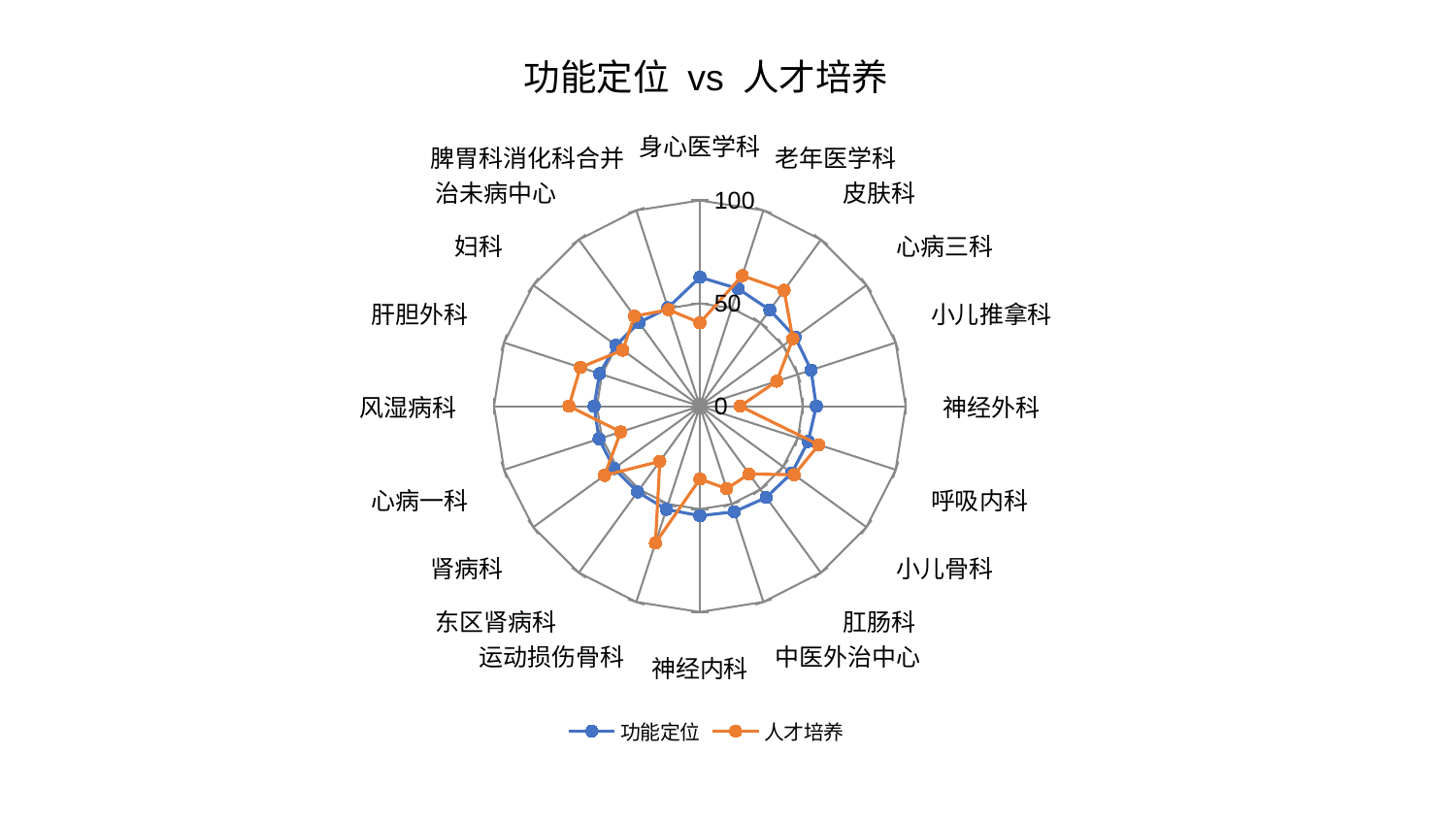

### Chart: 功能定位 vs 人才培养

| Category | 功能定位 | 人才培养 |
|---|---|---|
| 身心医学科 | 62.651969930880355 | 40.534372784472644 |
| 老年医学科 | 60.05907478876938 | 66.66478940006469 |
| 皮肤科 | 57.80427016089645 | 69.58284561419968 |
| 心病三科 | 57.19417112395356 | 55.83978027456877 |
| 小儿推拿科 | 56.812692372091 | 39.31179109940776 |
| 神经外科 | 56.560295226599244 | 19.583305094561783 |
| 呼吸内科 | 55.3535738374167 | 60.74275378817432 |
| 小儿骨科 | 55.203399511167724 | 56.67128695613695 |
| 肛肠科 | 54.847352808612634 | 40.72795348596242 |
| 中医外治中心 | 53.974262819533685 | 42.16596044881198 |
| 神经内科 | 53.252453690688746 | 35.40045121202298 |
| 运动损伤骨科 | 52.71415411717456 | 69.89625628515114 |
| 东区肾病科 | 51.5202468386945 | 33.104954289023325 |
| 肾病科 | 51.49985352128741 | 57.25513555124419 |
| 心病一科 | 51.49938241268815 | 40.434453171558154 |
| 风湿病科 | 51.37452301038964 | 63.6054141954048 |
| 肝胆外科 | 51.20032771090304 | 61.01288246599453 |
| 妇科 | 50.45560390410994 | 46.3299224423767 |
| 治未病中心 | 50.270564620785976 | 54.072924621009946 |
| 脾胃科消化科合并 | 50.270042261919414 | 49.289176481029244 |
105